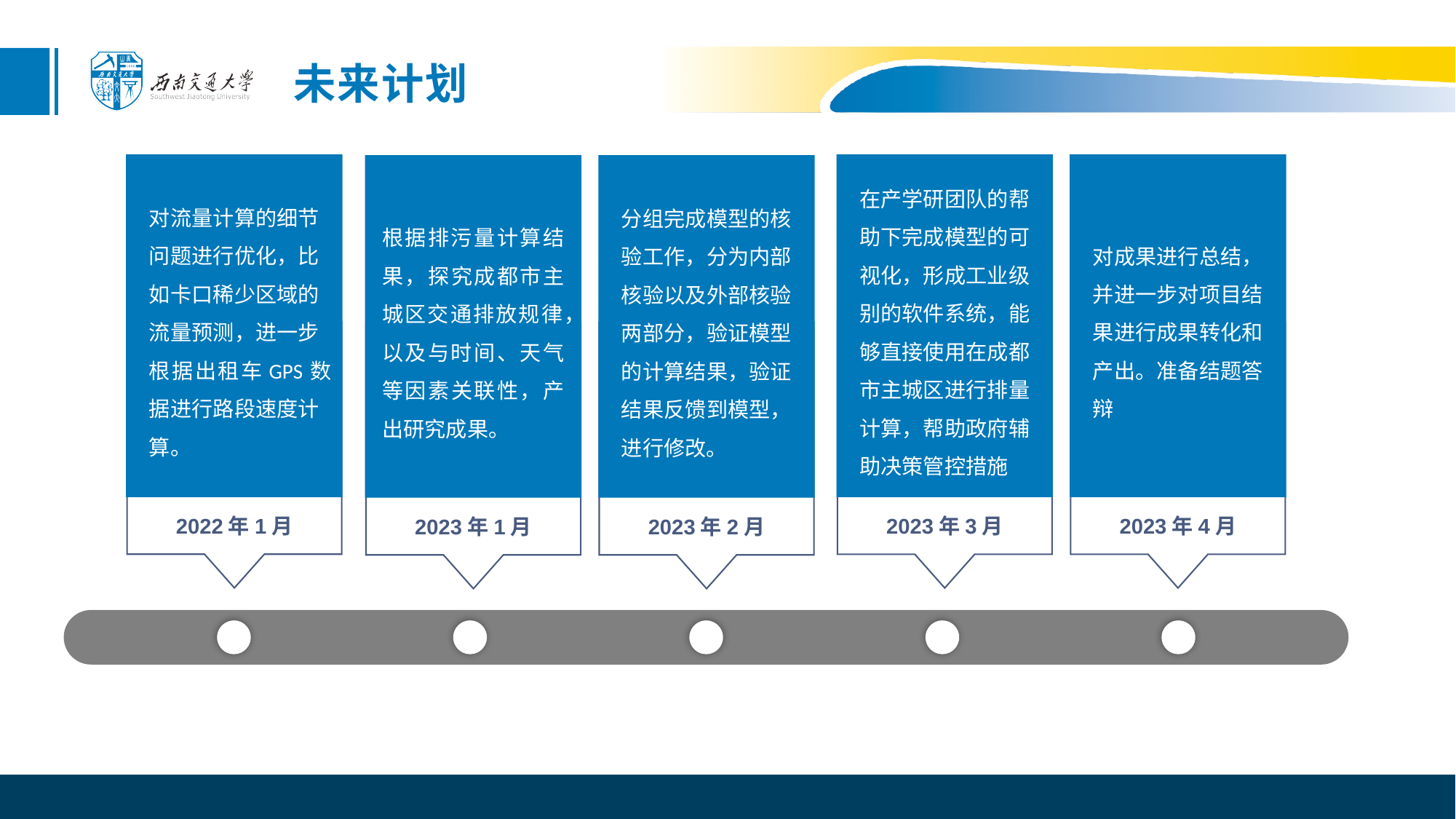

未来计划
对流量计算的细节问题进行优化，比如卡口稀少区域的流量预测，进一步根据出租车GPS数据进行路段速度计算。
在产学研团队的帮助下完成模型的可视化，形成工业级别的软件系统，能够直接使用在成都市主城区进行排量计算，帮助政府辅助决策管控措施
对成果进行总结，并进一步对项目结果进行成果转化和产出。准备结题答辩
根据排污量计算结果，探究成都市主城区交通排放规律，以及与时间、天气等因素关联性，产出研究成果。
分组完成模型的核验工作，分为内部核验以及外部核验两部分，验证模型的计算结果，验证结果反馈到模型，进行修改。

2022年1月
2023年3月
2023年4月
2023年1月
2023年2月